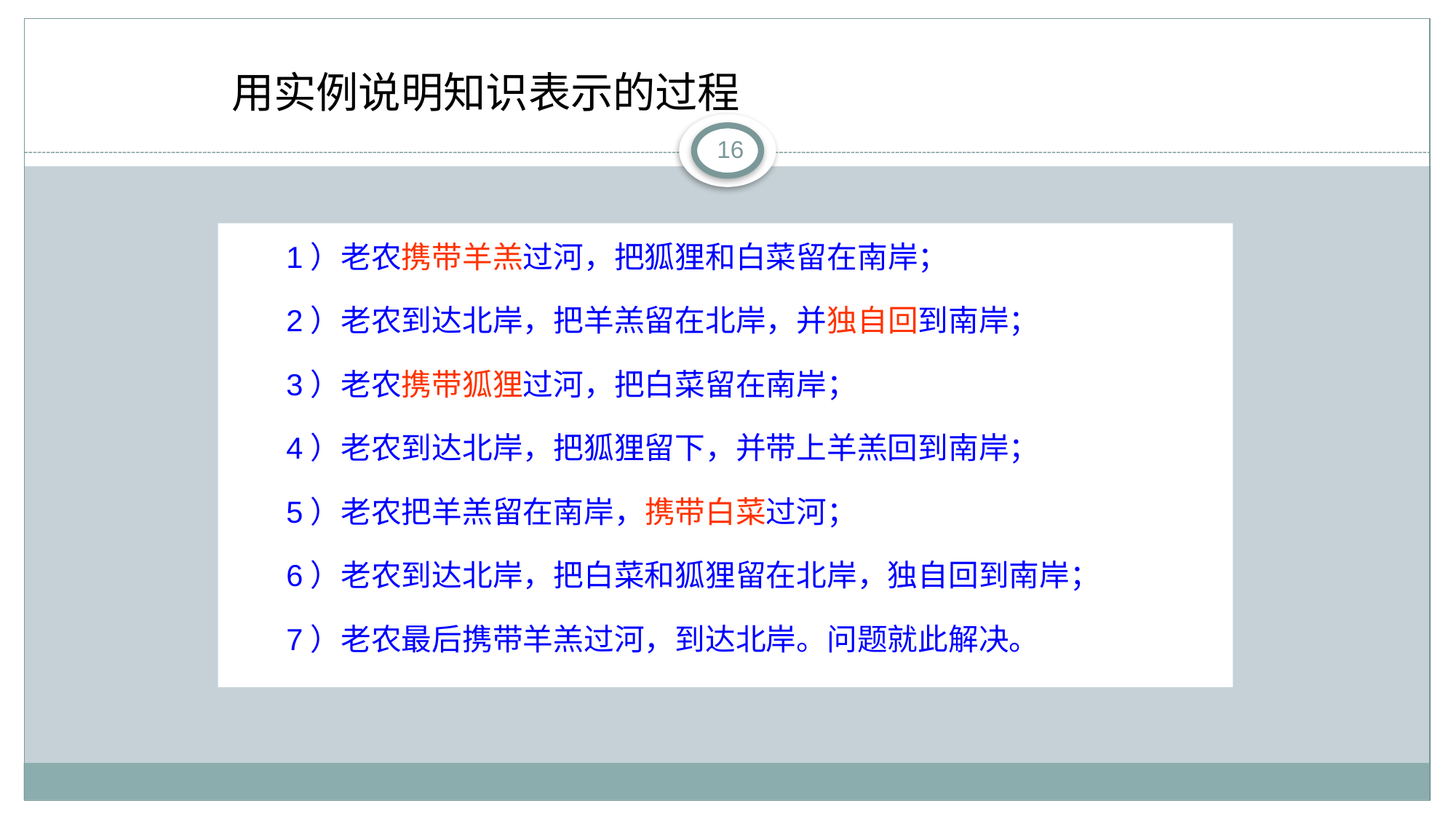

用实例说明知识表示的过程
16
1）老农携带羊羔过河，把狐狸和白菜留在南岸；
2）老农到达北岸，把羊羔留在北岸，并独自回到南岸；
3）老农携带狐狸过河，把白菜留在南岸；
4）老农到达北岸，把狐狸留下，并带上羊羔回到南岸；
5）老农把羊羔留在南岸，携带白菜过河；
6）老农到达北岸，把白菜和狐狸留在北岸，独自回到南岸；
7）老农最后携带羊羔过河，到达北岸。问题就此解决。